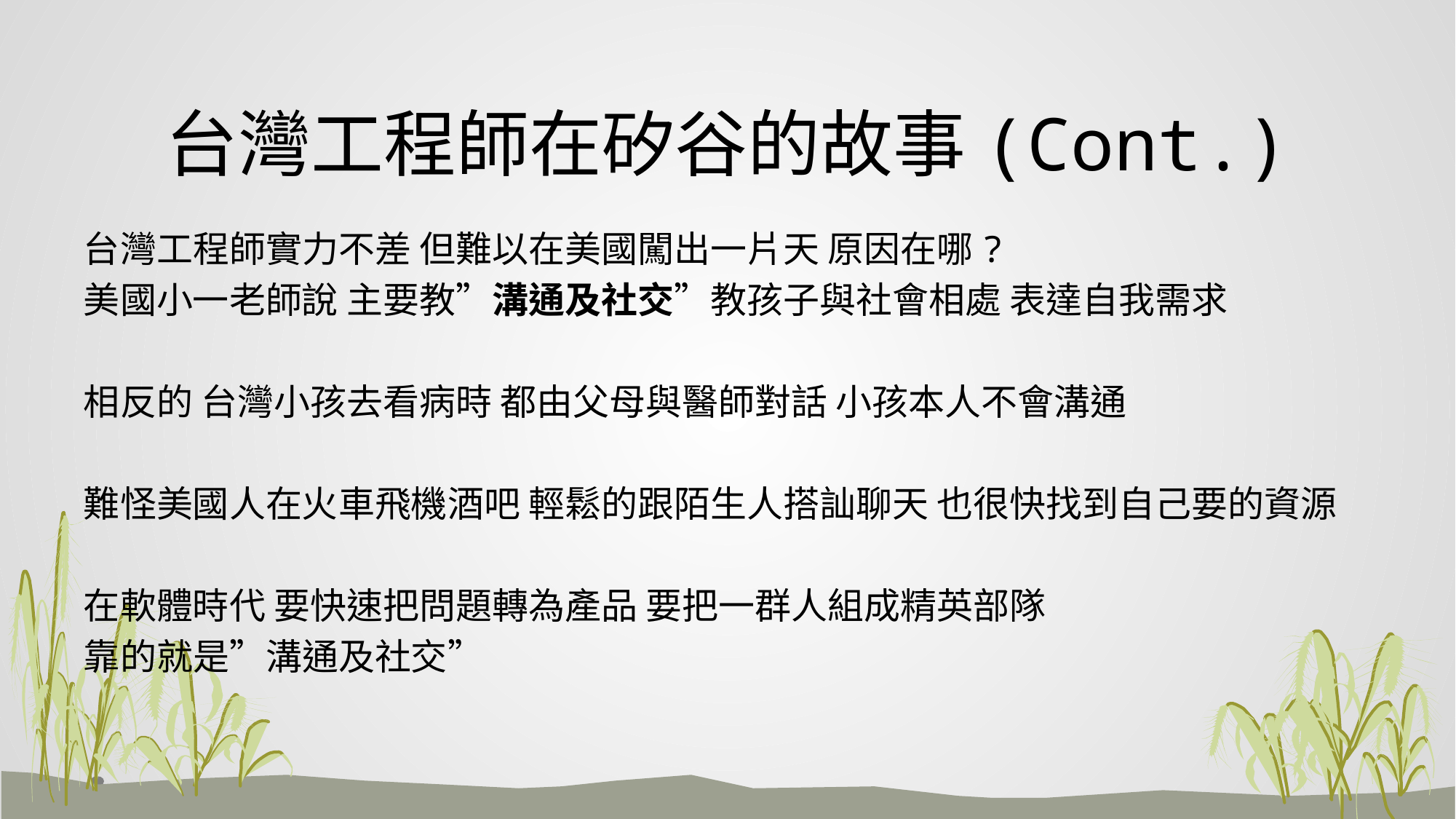

# 台灣工程師在矽谷的故事(Cont.)
台灣工程師實力不差 但難以在美國闖出一片天 原因在哪?
美國小一老師說 主要教”溝通及社交”教孩子與社會相處 表達自我需求

相反的 台灣小孩去看病時 都由父母與醫師對話 小孩本人不會溝通

難怪美國人在火車飛機酒吧 輕鬆的跟陌生人搭訕聊天 也很快找到自己要的資源

在軟體時代 要快速把問題轉為產品 要把一群人組成精英部隊
靠的就是”溝通及社交”